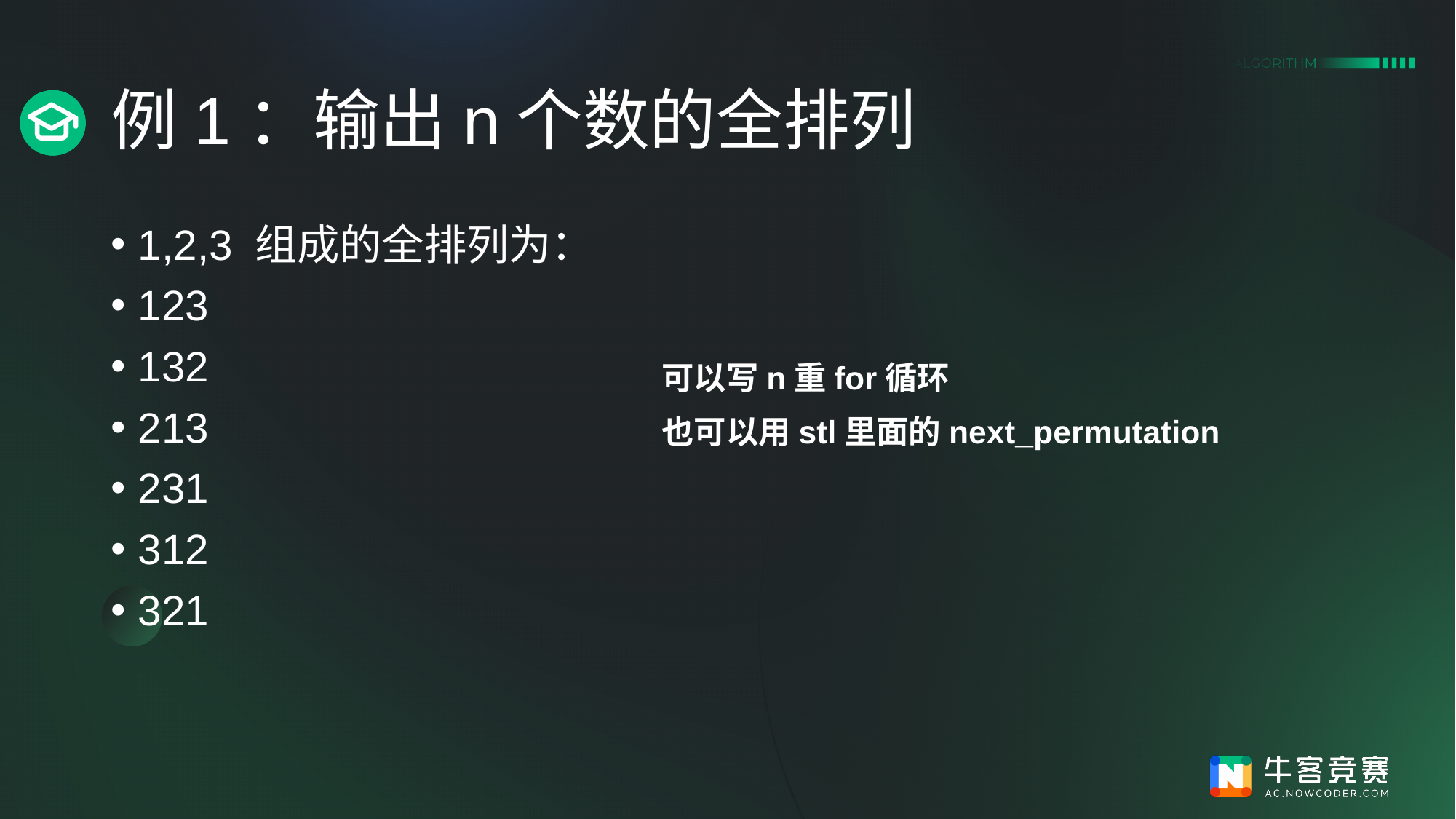

# 例1：输出n个数的全排列
可以写n重for循环
也可以用stl里面的next_permutation
1,2,3 组成的全排列为：
123
132
213
231
312
321